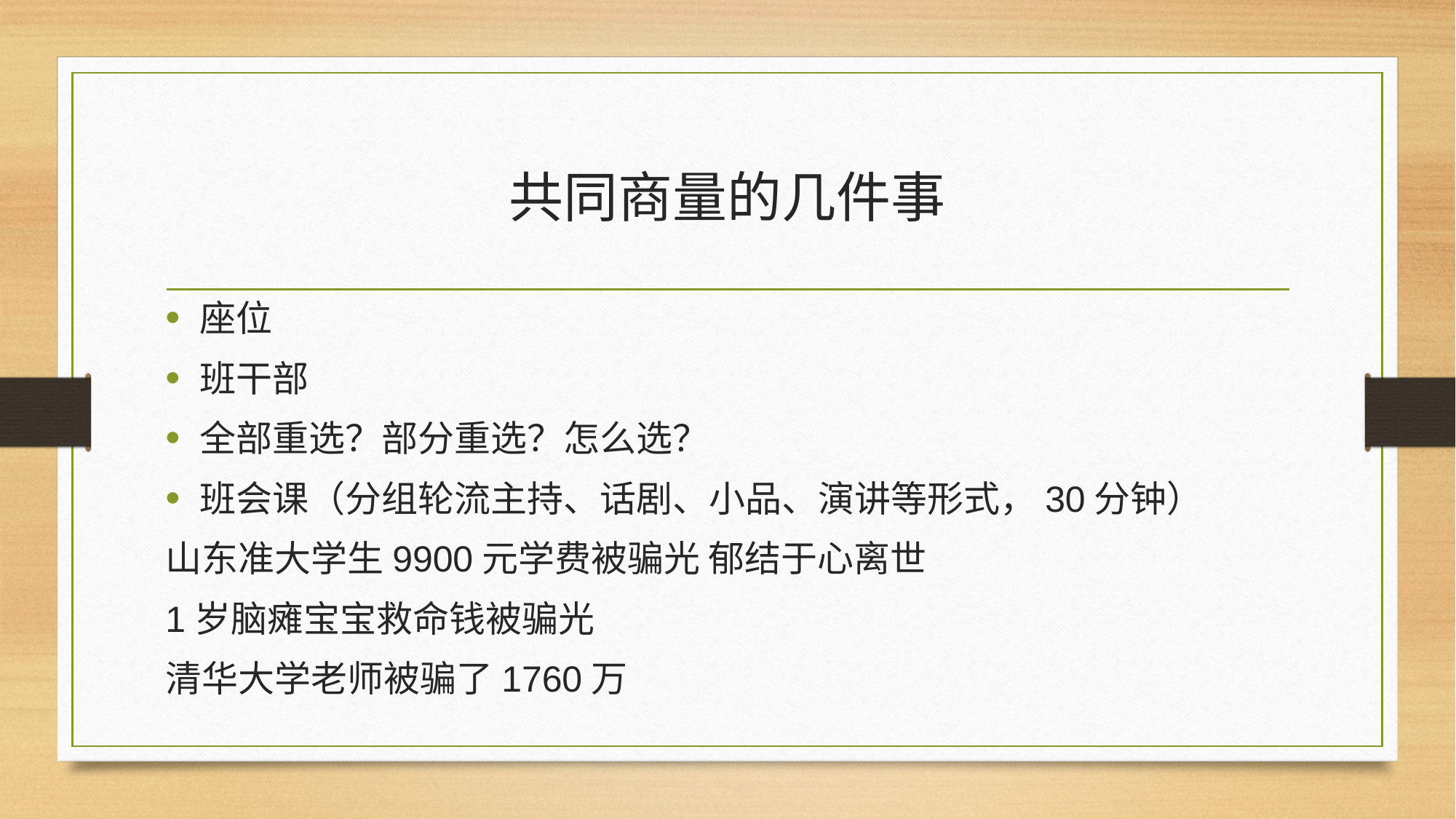

# 共同商量的几件事
座位
班干部
全部重选？部分重选？怎么选？
班会课（分组轮流主持、话剧、小品、演讲等形式，30分钟）
山东准大学生9900元学费被骗光 郁结于心离世
1岁脑瘫宝宝救命钱被骗光
清华大学老师被骗了1760万